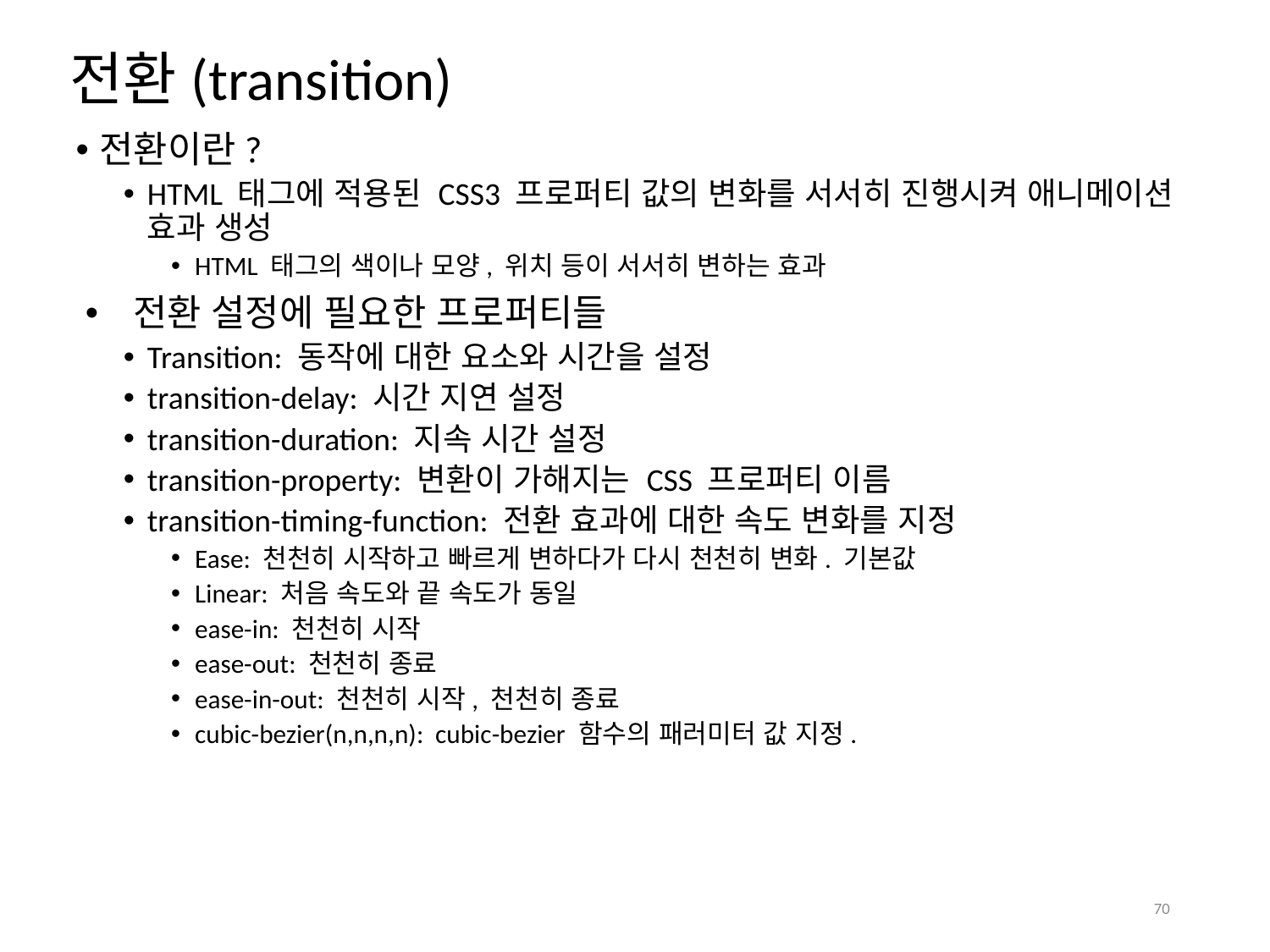

# 전환(transition)
전환이란?
HTML 태그에 적용된 CSS3 프로퍼티 값의 변화를 서서히 진행시켜 애니메이션 효과 생성
HTML 태그의 색이나 모양, 위치 등이 서서히 변하는 효과
전환 설정에 필요한 프로퍼티들
Transition: 동작에 대한 요소와 시간을 설정
transition-delay: 시간 지연 설정
transition-duration: 지속 시간 설정
transition-property: 변환이 가해지는 CSS 프로퍼티 이름
transition-timing-function: 전환 효과에 대한 속도 변화를 지정
Ease: 천천히 시작하고 빠르게 변하다가 다시 천천히 변화. 기본값
Linear: 처음 속도와 끝 속도가 동일
ease-in: 천천히 시작
ease-out: 천천히 종료
ease-in-out: 천천히 시작, 천천히 종료
cubic-bezier(n,n,n,n):  cubic-bezier 함수의 패러미터 값 지정.

70